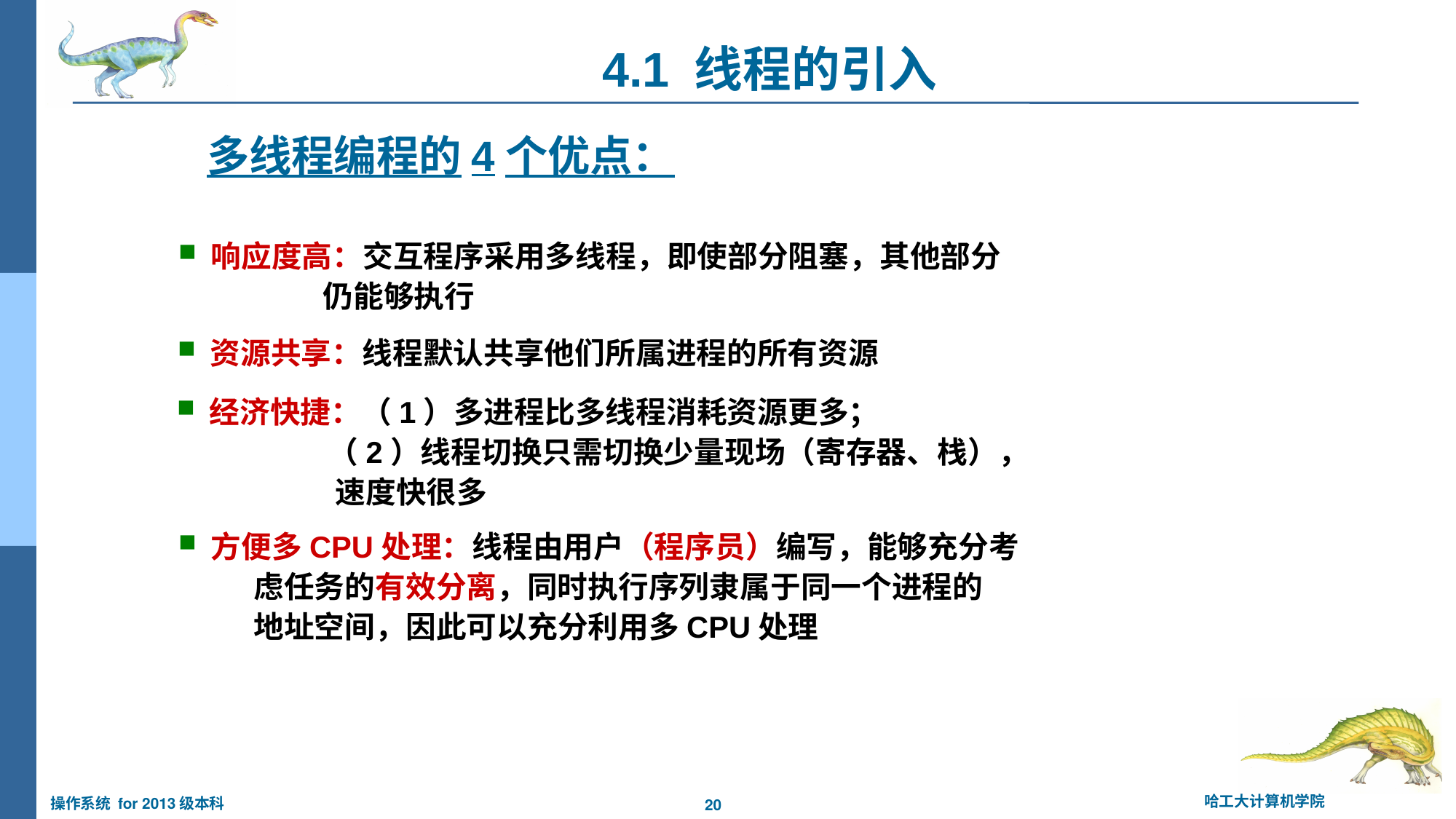

4.1 线程的引入
# 多线程编程的4个优点：
 响应度高：交互程序采用多线程，即使部分阻塞，其他部分
                     仍能够执行
 资源共享：线程默认共享他们所属进程的所有资源
 经济快捷：（1）多进程比多线程消耗资源更多；
                      （2）线程切换只需切换少量现场（寄存器、栈），
                       速度快很多
 方便多CPU处理：线程由用户（程序员）编写，能够充分考
           虑任务的有效分离，同时执行序列隶属于同一个进程的
           地址空间，因此可以充分利用多CPU处理